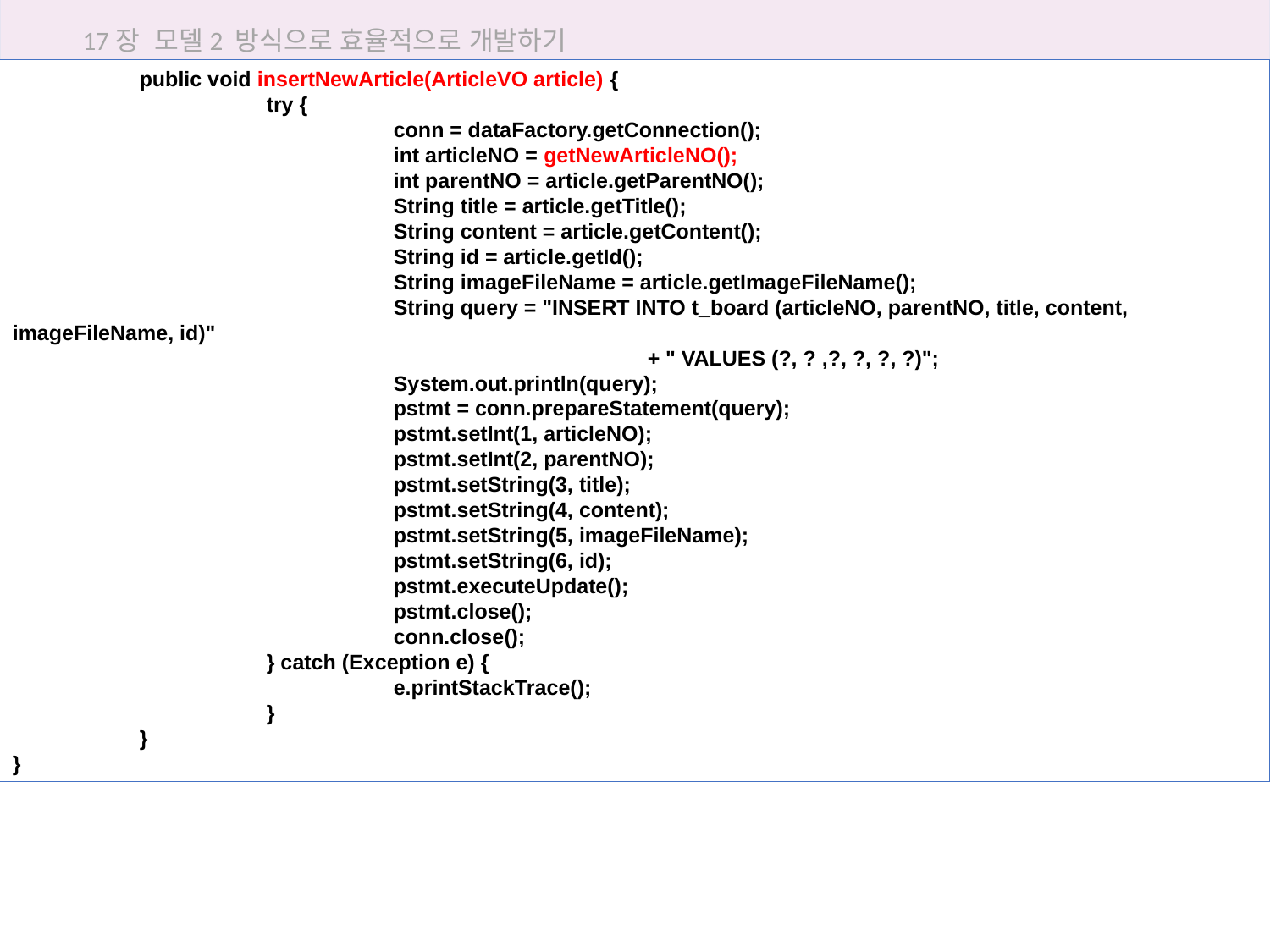

17장  모델2 방식으로 효율적으로 개발하기
	public void insertNewArticle(ArticleVO article) {
		try {
			conn = dataFactory.getConnection();
			int articleNO = getNewArticleNO();
			int parentNO = article.getParentNO();
			String title = article.getTitle();
			String content = article.getContent();
			String id = article.getId();
			String imageFileName = article.getImageFileName();
			String query = "INSERT INTO t_board (articleNO, parentNO, title, content, imageFileName, id)"
					+ " VALUES (?, ? ,?, ?, ?, ?)";
			System.out.println(query);
			pstmt = conn.prepareStatement(query);
			pstmt.setInt(1, articleNO);
			pstmt.setInt(2, parentNO);
			pstmt.setString(3, title);
			pstmt.setString(4, content);
			pstmt.setString(5, imageFileName);
			pstmt.setString(6, id);
			pstmt.executeUpdate();
			pstmt.close();
			conn.close();
		} catch (Exception e) {
			e.printStackTrace();
		}
	}
}
17.4 모델2로 답변형 게시판 구현하기